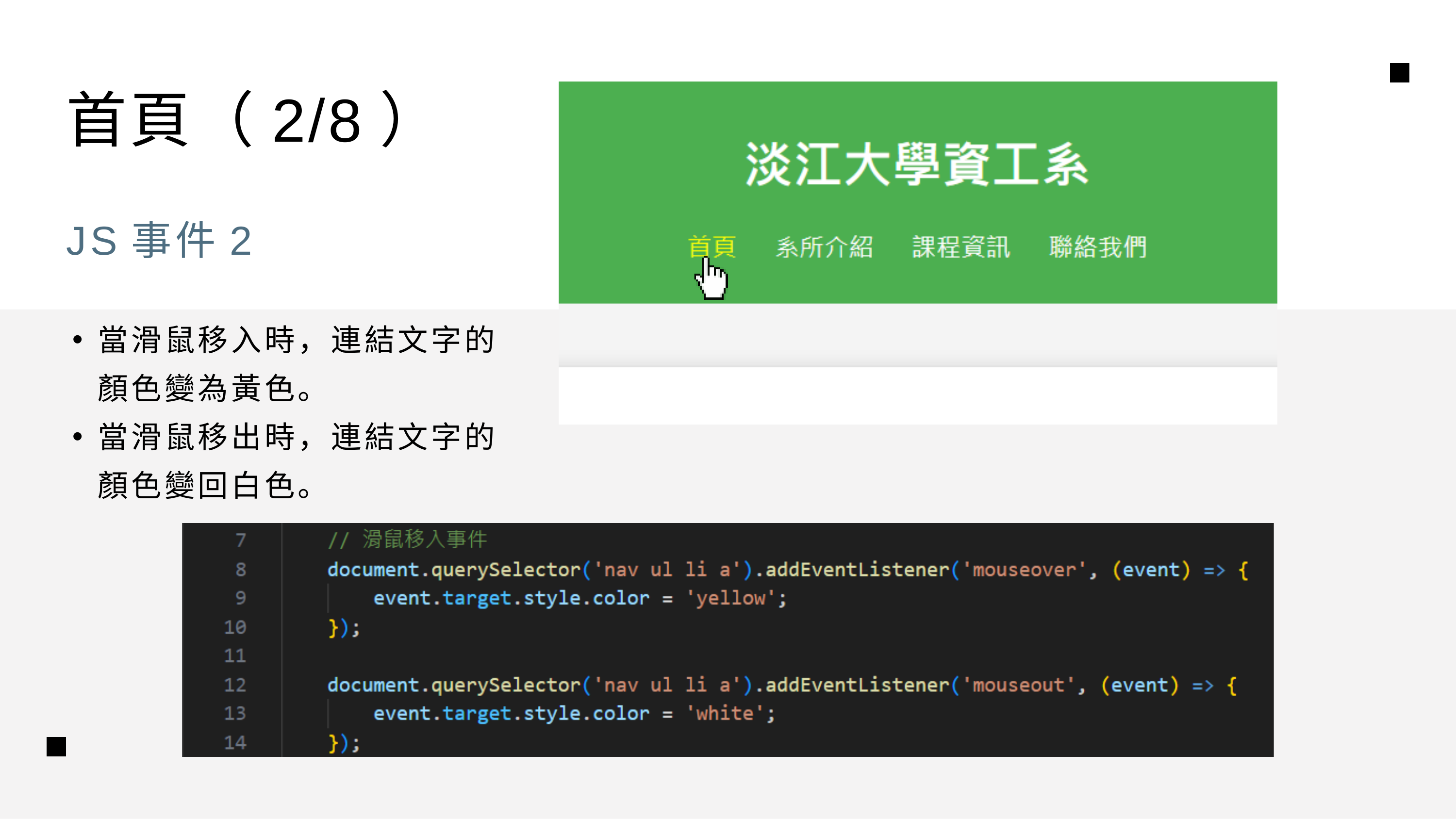

首頁（2/8）

JS事件2

當滑鼠移入時，連結文字的顏色變為黃色。
當滑鼠移出時，連結文字的顏色變回白色。